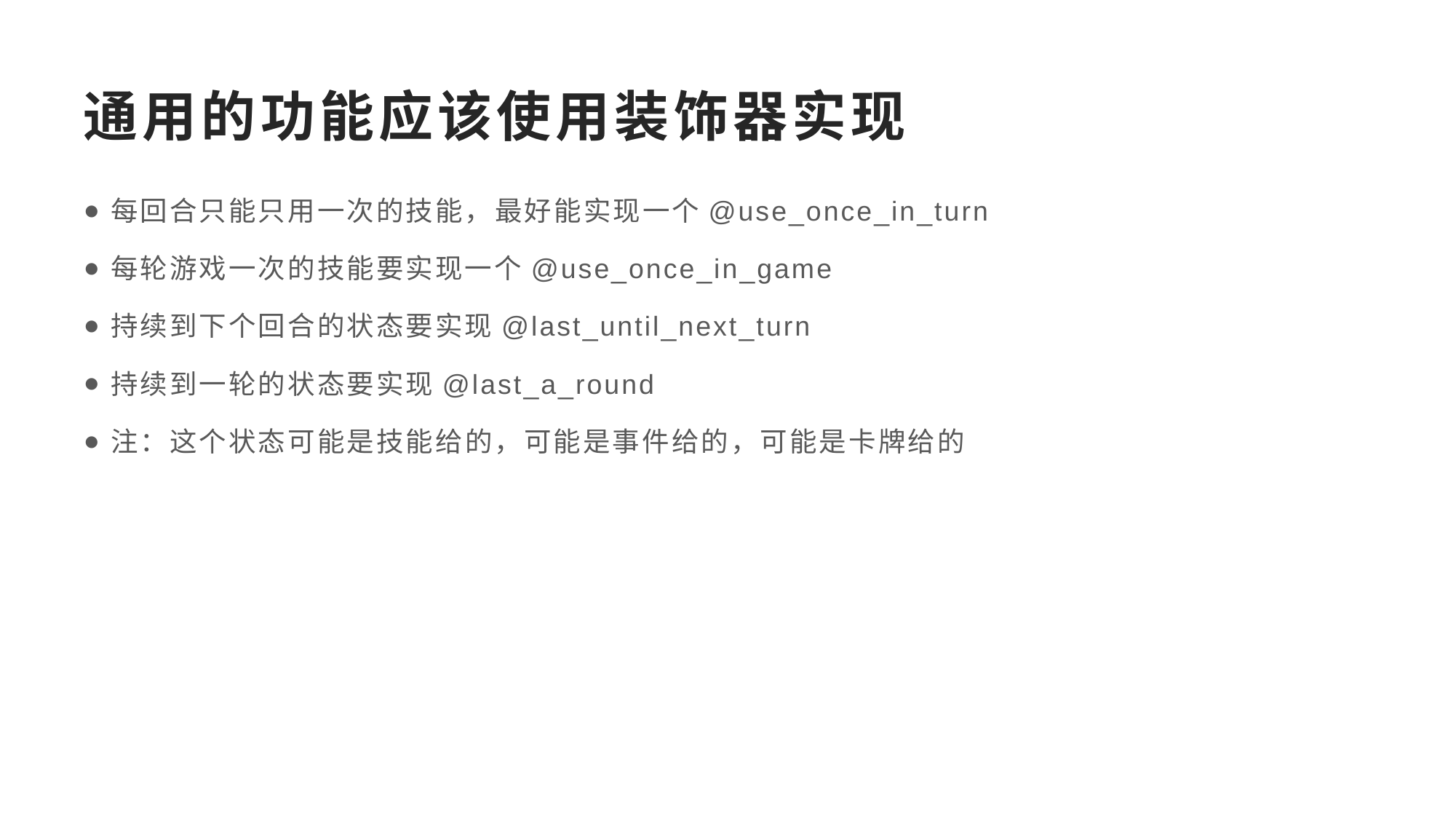

# 通用的功能应该使用装饰器实现
每回合只能只用一次的技能，最好能实现一个@use_once_in_turn
每轮游戏一次的技能要实现一个@use_once_in_game
持续到下个回合的状态要实现@last_until_next_turn
持续到一轮的状态要实现@last_a_round
注：这个状态可能是技能给的，可能是事件给的，可能是卡牌给的